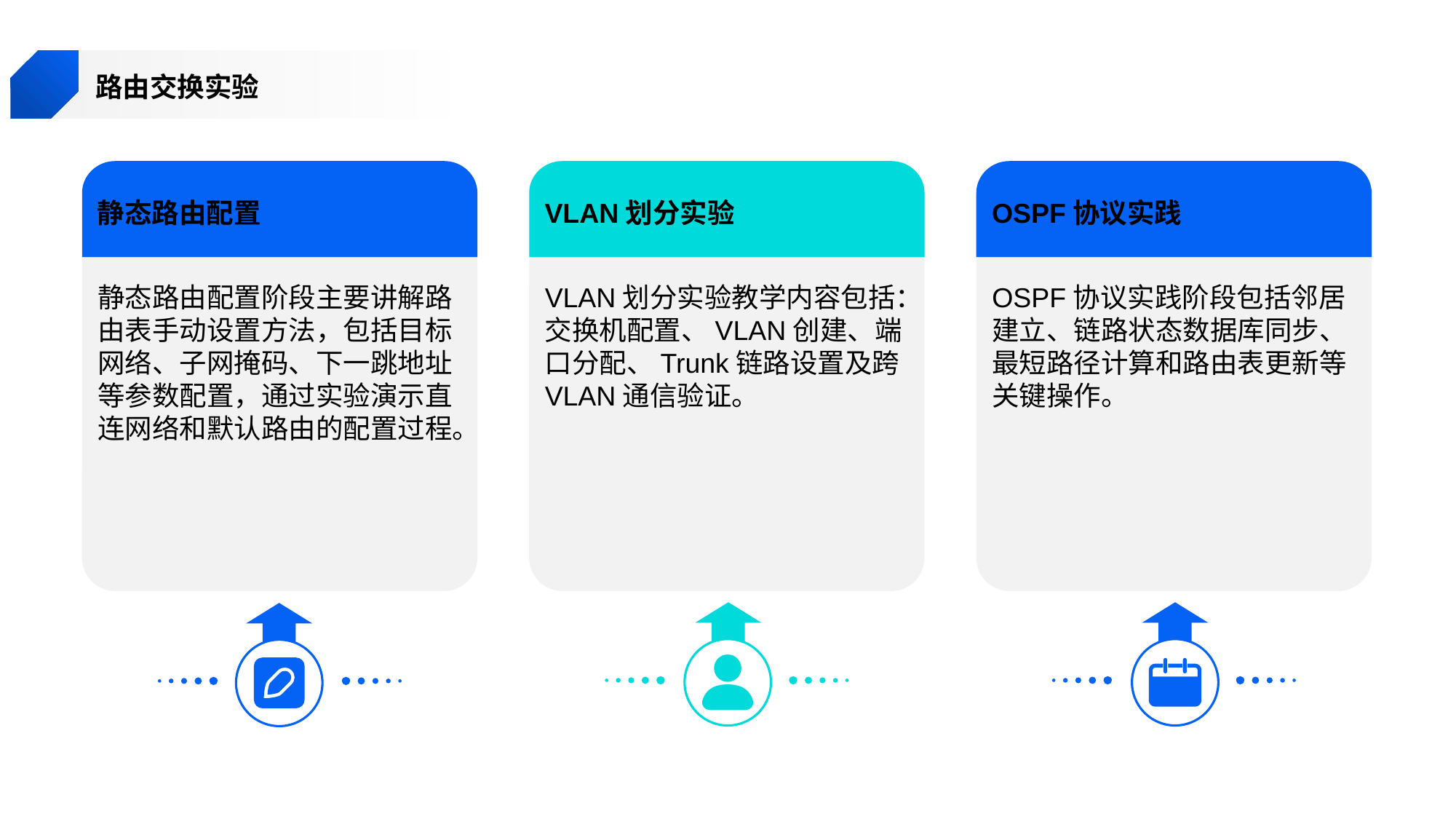

路由交换实验

静态路由配置
VLAN划分实验
OSPF协议实践
静态路由配置阶段主要讲解路由表手动设置方法，包括目标网络、子网掩码、下一跳地址等参数配置，通过实验演示直连网络和默认路由的配置过程。
VLAN划分实验教学内容包括：交换机配置、VLAN创建、端口分配、Trunk链路设置及跨VLAN通信验证。
OSPF协议实践阶段包括邻居建立、链路状态数据库同步、最短路径计算和路由表更新等关键操作。